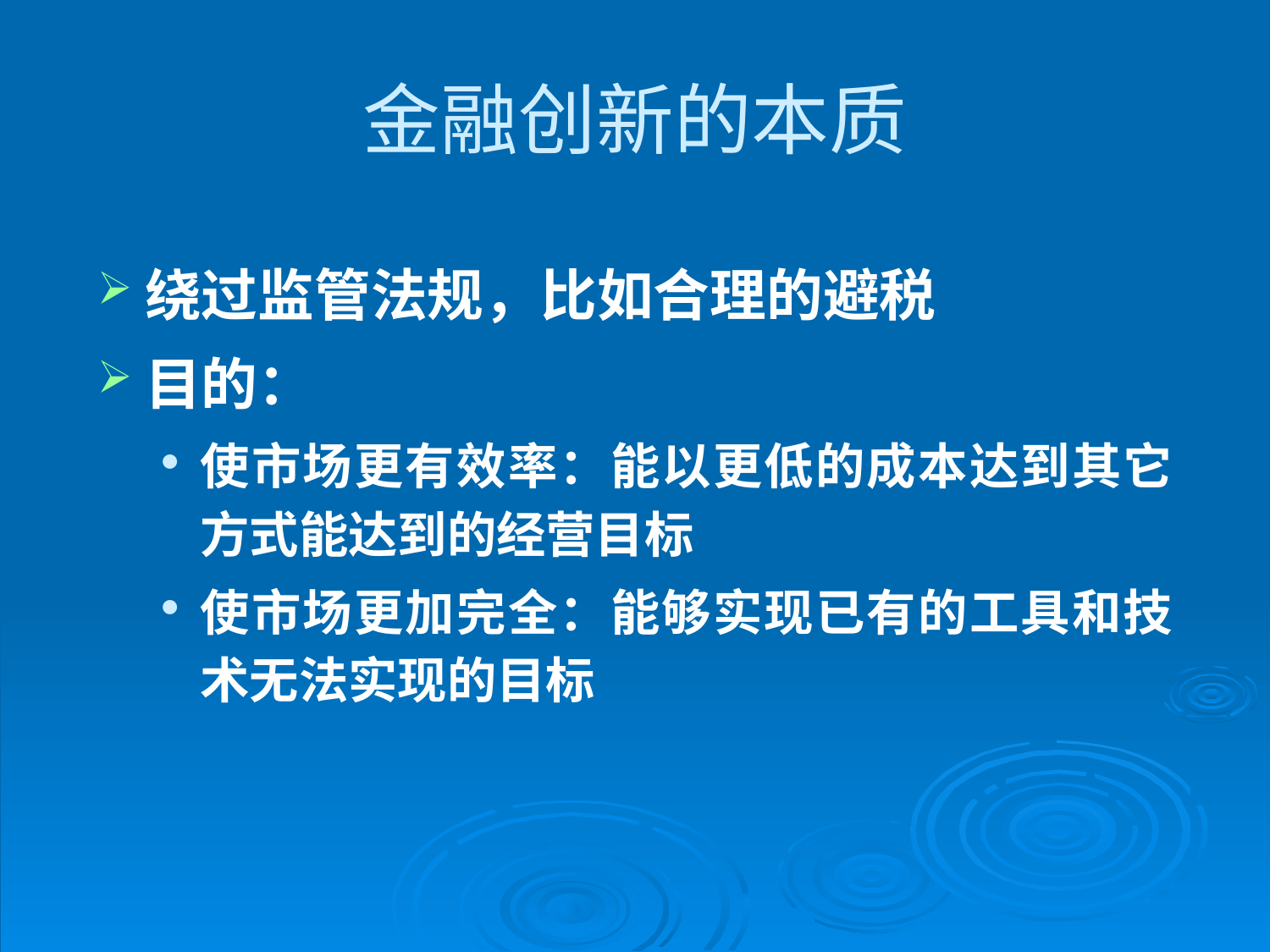

# 金融创新的本质
绕过监管法规，比如合理的避税
目的：
使市场更有效率：能以更低的成本达到其它方式能达到的经营目标
使市场更加完全：能够实现已有的工具和技术无法实现的目标